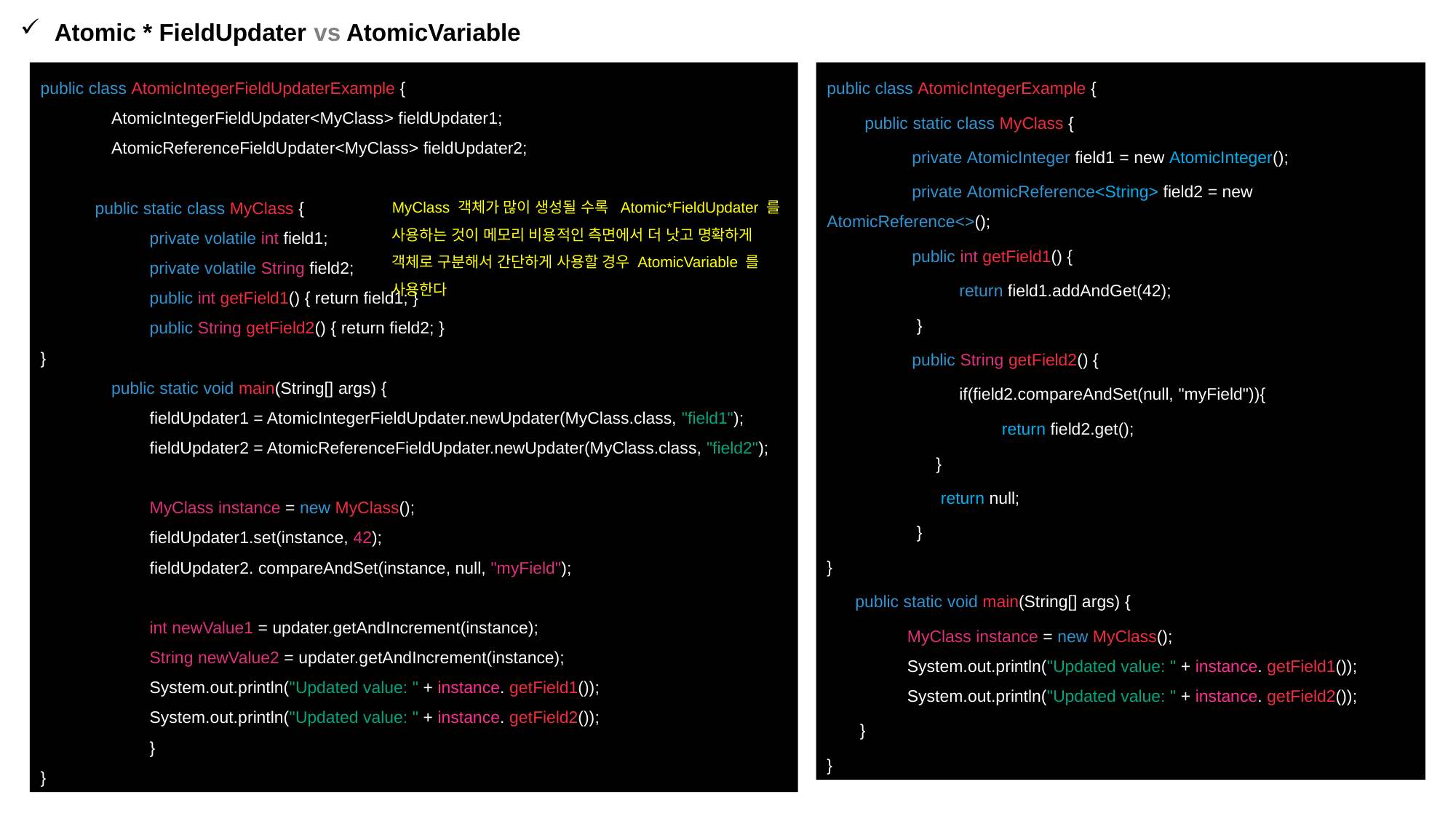

Atomic * FieldUpdater vs AtomicVariable
public class AtomicIntegerFieldUpdaterExample {
               AtomicIntegerFieldUpdater<MyClass> fieldUpdater1;
               AtomicReferenceFieldUpdater<MyClass> fieldUpdater2;

public static class MyClass {
private volatile int field1;
private volatile String field2;
public int getField1() { return field1; }
public String getField2() { return field2; }
}
               public static void main(String[] args) {
fieldUpdater1 = AtomicIntegerFieldUpdater.newUpdater(MyClass.class, "field1");
fieldUpdater2 = AtomicReferenceFieldUpdater.newUpdater(MyClass.class, "field2");

	MyClass instance = new MyClass();
	fieldUpdater1.set(instance, 42);
	fieldUpdater2. compareAndSet(instance, null, "myField");

	int newValue1 = updater.getAndIncrement(instance);
	String newValue2 = updater.getAndIncrement(instance);
	System.out.println("Updated value: " + instance. getField1());
	System.out.println("Updated value: " + instance. getField2()); : 43
	}
}
public class AtomicIntegerExample {
        public static class MyClass {
                  private AtomicInteger field1 = new AtomicInteger();
                  private AtomicReference<String> field2 = new AtomicReference<>();
                  public int getField1() {
                            return field1.addAndGet(42);
                   }
                  public String getField2() {
                            if(field2.compareAndSet(null, "myField")){
                                     return field2.get();
	}
	 return null;
                   }
}
      public static void main(String[] args) {
                 MyClass instance = new MyClass();
                 System.out.println("Updated value: " + instance. getField1());
                 System.out.println("Updated value: " + instance. getField2());
       }
}
MyClass 객체가 많이 생성될 수록  Atomic*FieldUpdater 를 사용하는 것이 메모리 비용적인 측면에서 더 낫고 명확하게 객체로 구분해서 간단하게 사용할 경우 AtomicVariable 를 사용한다